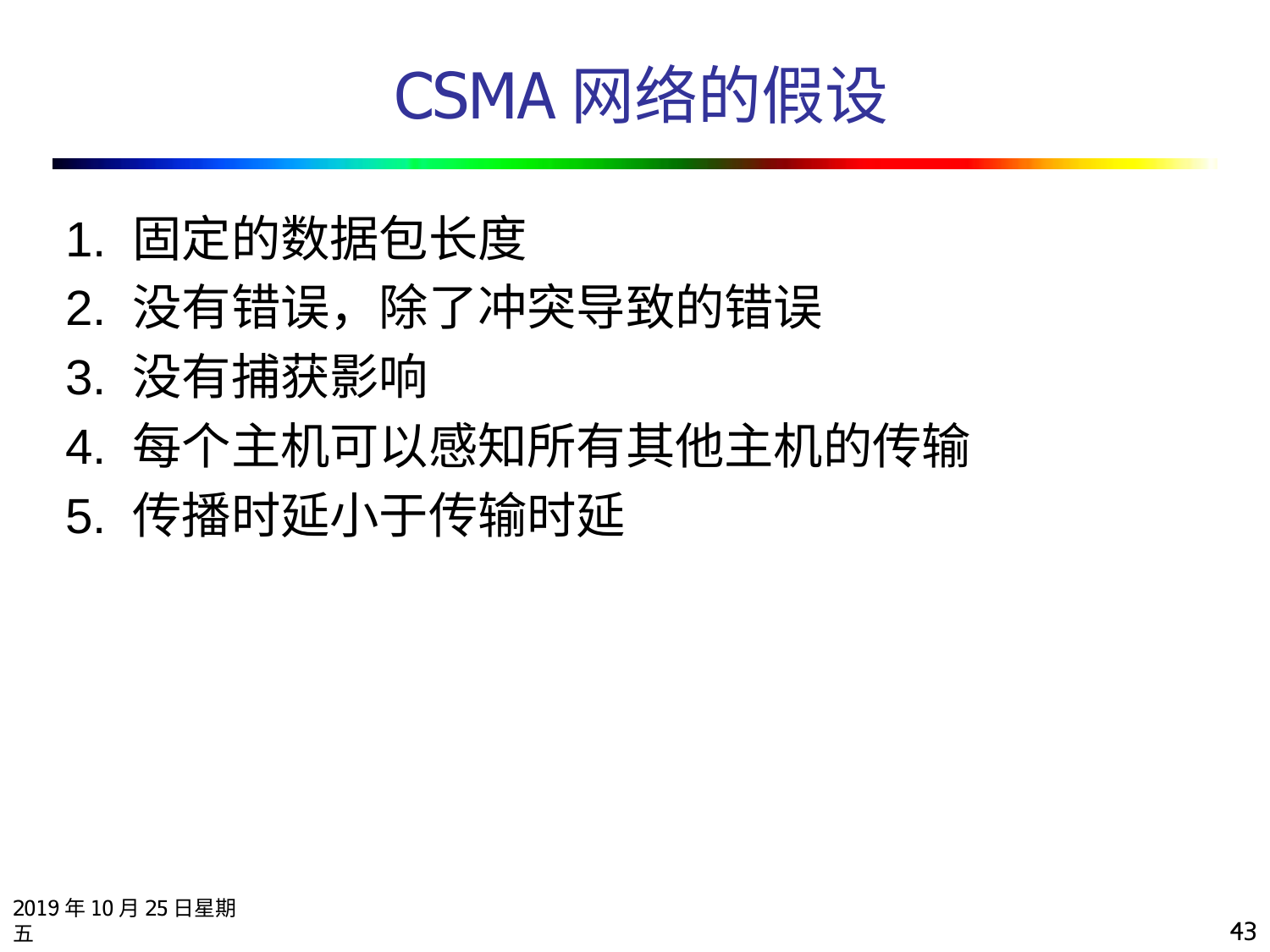

# CSMA网络的假设
1. 固定的数据包长度
2. 没有错误，除了冲突导致的错误
3. 没有捕获影响
4. 每个主机可以感知所有其他主机的传输
5. 传播时延小于传输时延
2019年10月25日星期五
43